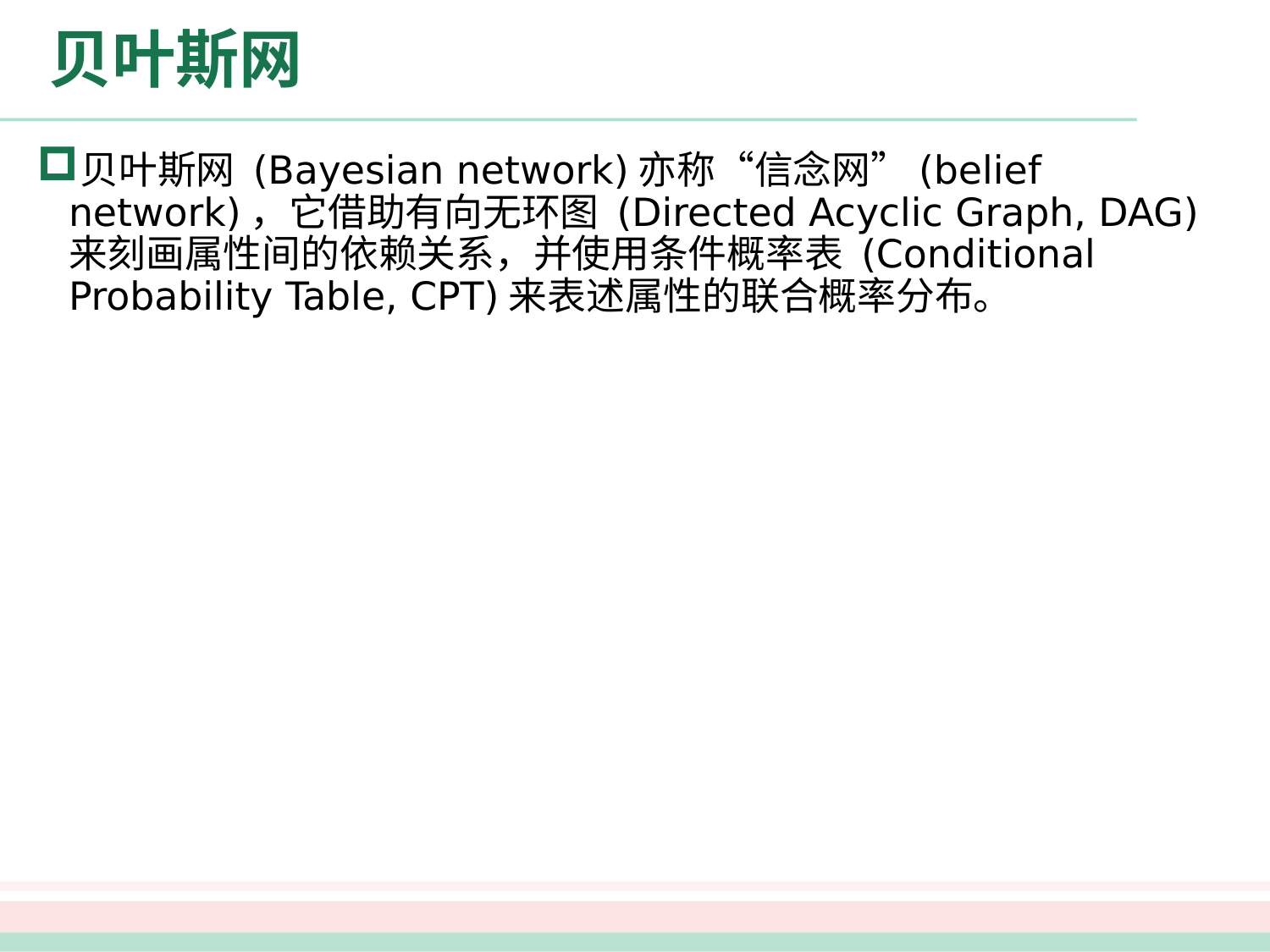

# 贝叶斯网
贝叶斯网 (Bayesian network)亦称“信念网”(belief network)，它借助有向无环图 (Directed Acyclic Graph, DAG)来刻画属性间的依赖关系，并使用条件概率表 (Conditional Probability Table, CPT)来表述属性的联合概率分布。